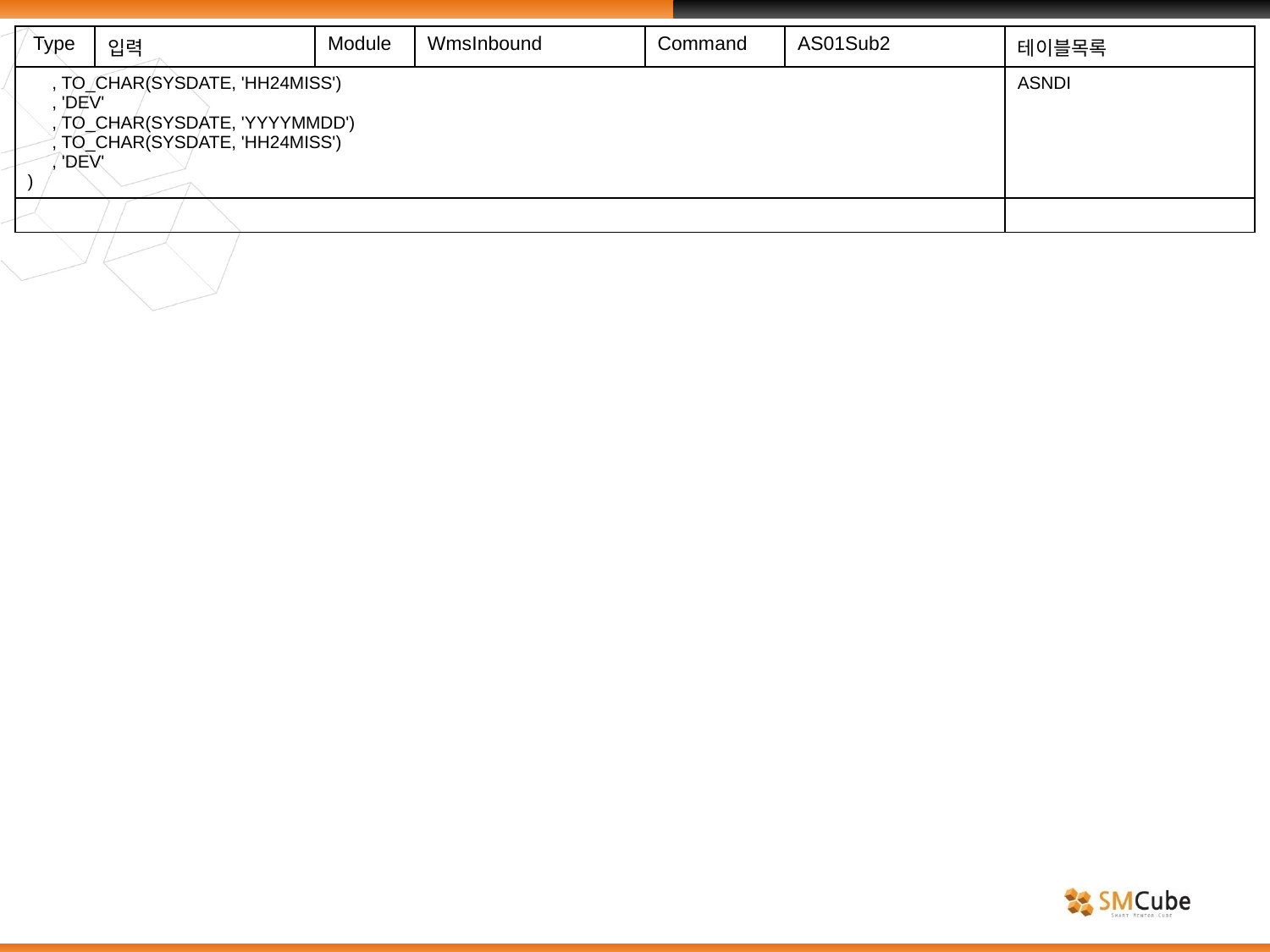

| Type | 입력 | Module | WmsInbound | Command | AS01Sub2 | 테이블목록 |
| --- | --- | --- | --- | --- | --- | --- |
| , TO\_CHAR(SYSDATE, 'HH24MISS') , 'DEV' , TO\_CHAR(SYSDATE, 'YYYYMMDD') , TO\_CHAR(SYSDATE, 'HH24MISS') , 'DEV' ) |  |  |  |  |  | ASNDI |
|  |  |  |  |  |  |  |